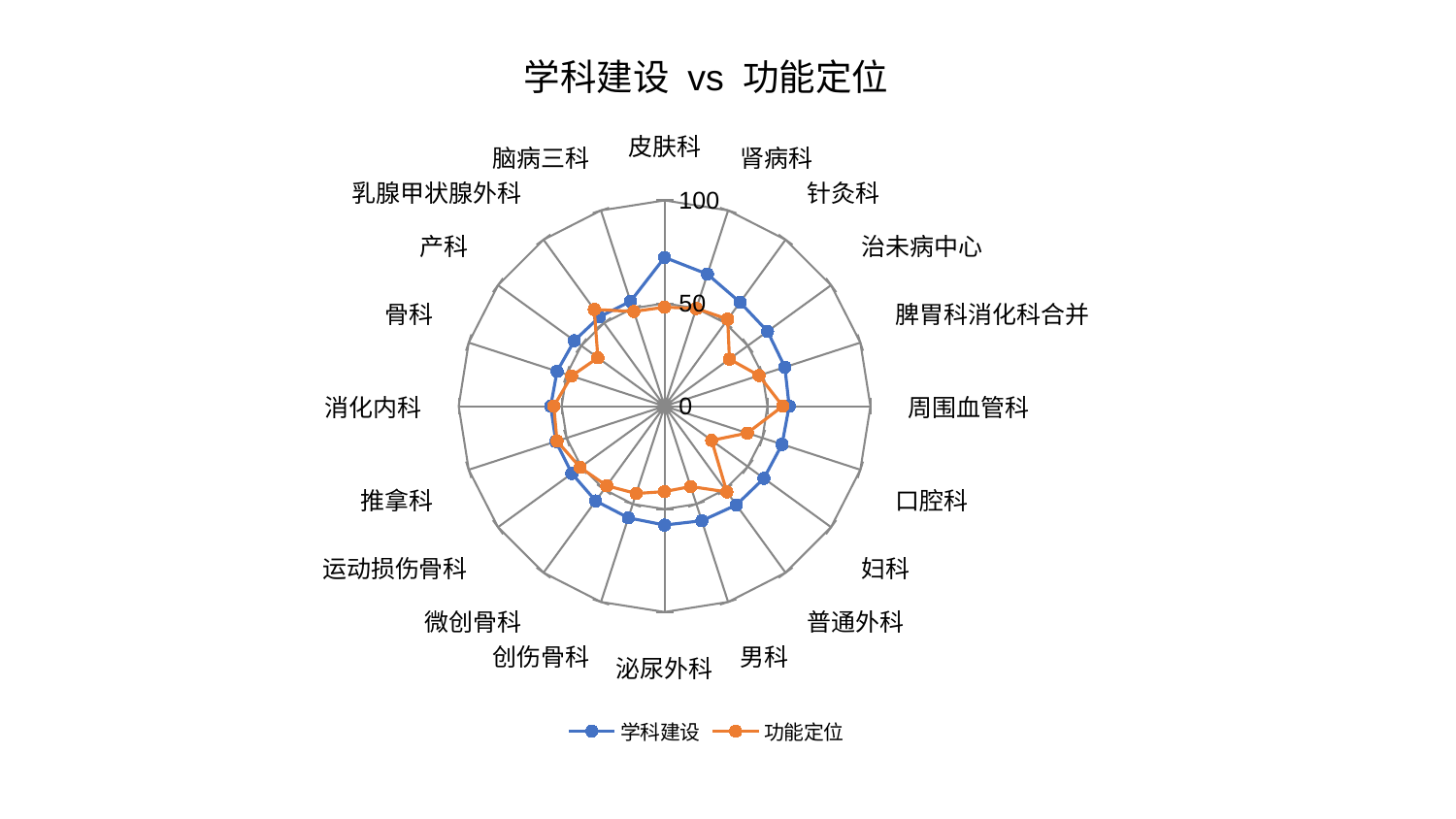

### Chart: 学科建设 vs 功能定位

| Category | 学科建设 | 功能定位 |
|---|---|---|
| 皮肤科 | 72.29739673320813 | 48.132288293356005 |
| 肾病科 | 67.4624443758696 | 49.91162975060748 |
| 针灸科 | 62.40986480652984 | 52.23736276695188 |
| 治未病中心 | 61.85043106420181 | 38.96006549530751 |
| 脾胃科消化科合并 | 61.45136938939626 | 48.22890674077072 |
| 周围血管科 | 60.53007814235077 | 57.40592002883682 |
| 口腔科 | 60.013421264226324 | 42.285048405988285 |
| 妇科 | 59.64745923865956 | 28.287684247898017 |
| 普通外科 | 59.33454758940001 | 51.49429289281524 |
| 男科 | 58.53043192472274 | 41.04181331066851 |
| 泌尿外科 | 57.75821953594882 | 41.49433256533066 |
| 创伤骨科 | 57.02667173853809 | 44.61960405949586 |
| 微创骨科 | 56.90641495215661 | 47.79315865480654 |
| 运动损伤骨科 | 55.65937755913924 | 50.66095428409486 |
| 推拿科 | 55.544446274985724 | 54.935149137119154 |
| 消化内科 | 55.31486849028583 | 53.79911322119948 |
| 骨科 | 54.887506295044574 | 47.508852767511954 |
| 产科 | 54.1439240099551 | 40.03040736135274 |
| 乳腺甲状腺外科 | 53.70304534662671 | 58.070266326079356 |
| 脑病三科 | 53.55726445606489 | 48.41186095452554 |
16